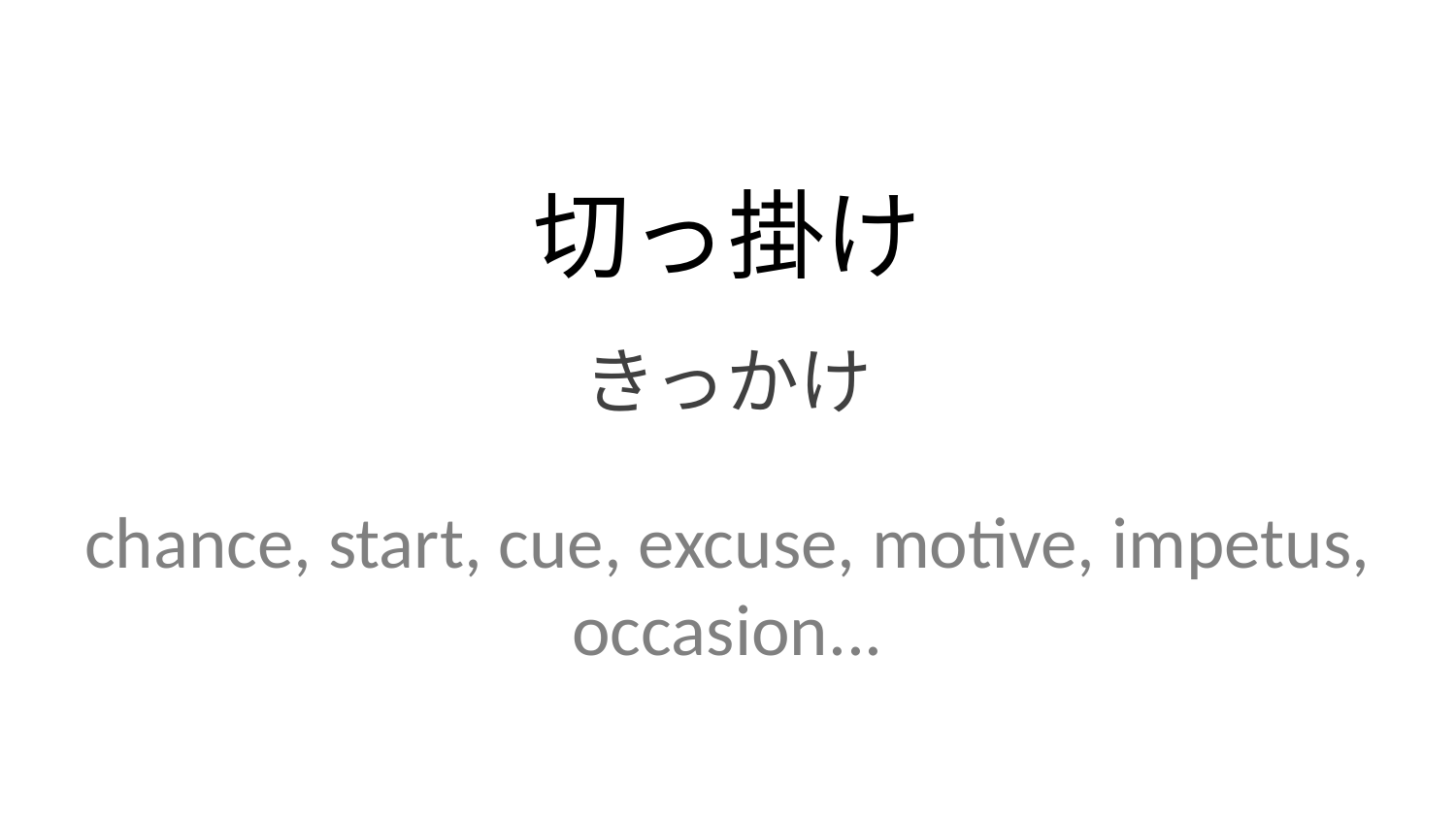

切っ掛け

きっかけ
chance, start, cue, excuse, motive, impetus, occasion...